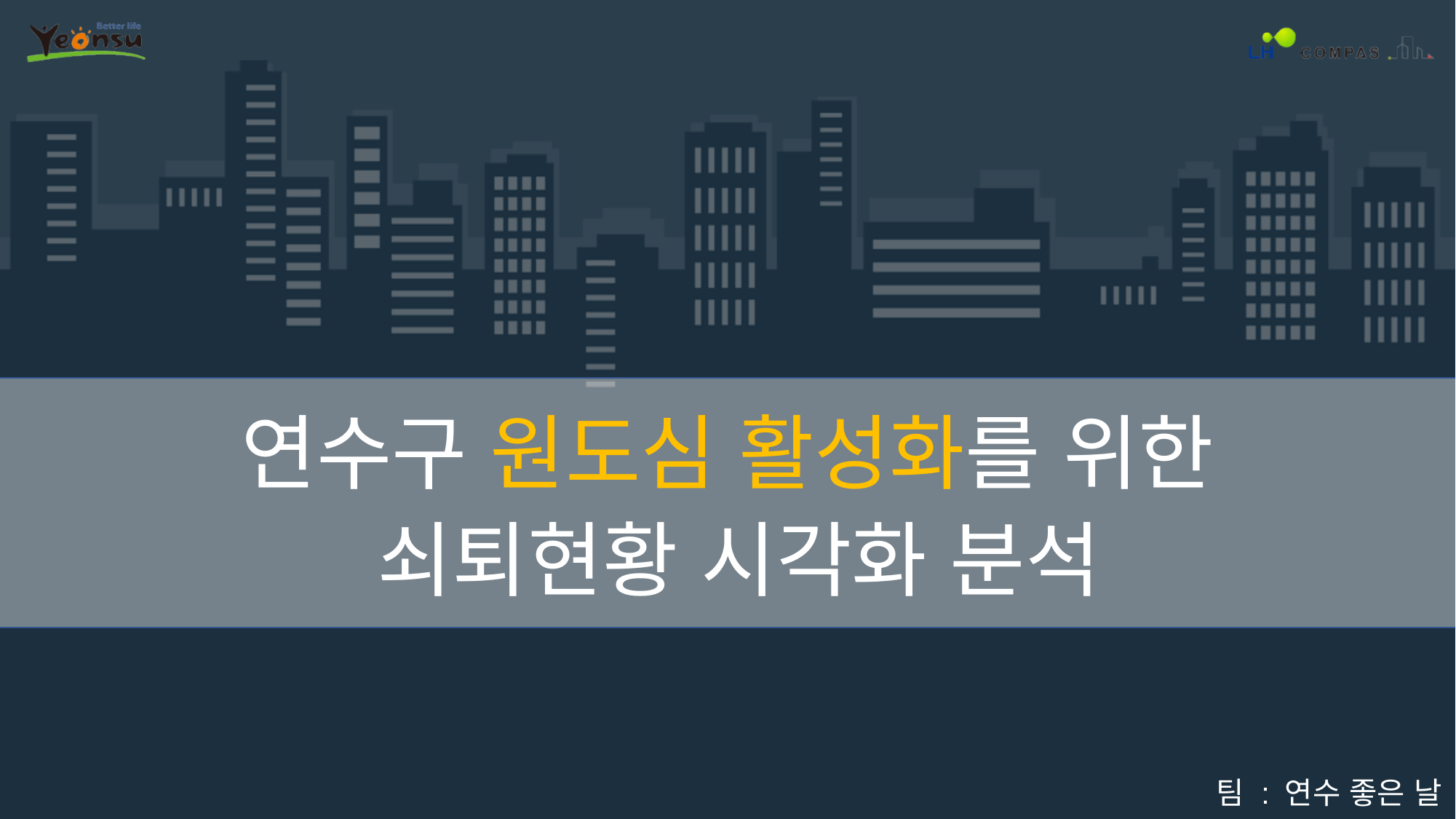

# 연수구 원도심 활성화를 위한 쇠퇴현황 시각화 분석
팀 : 연수 좋은 날